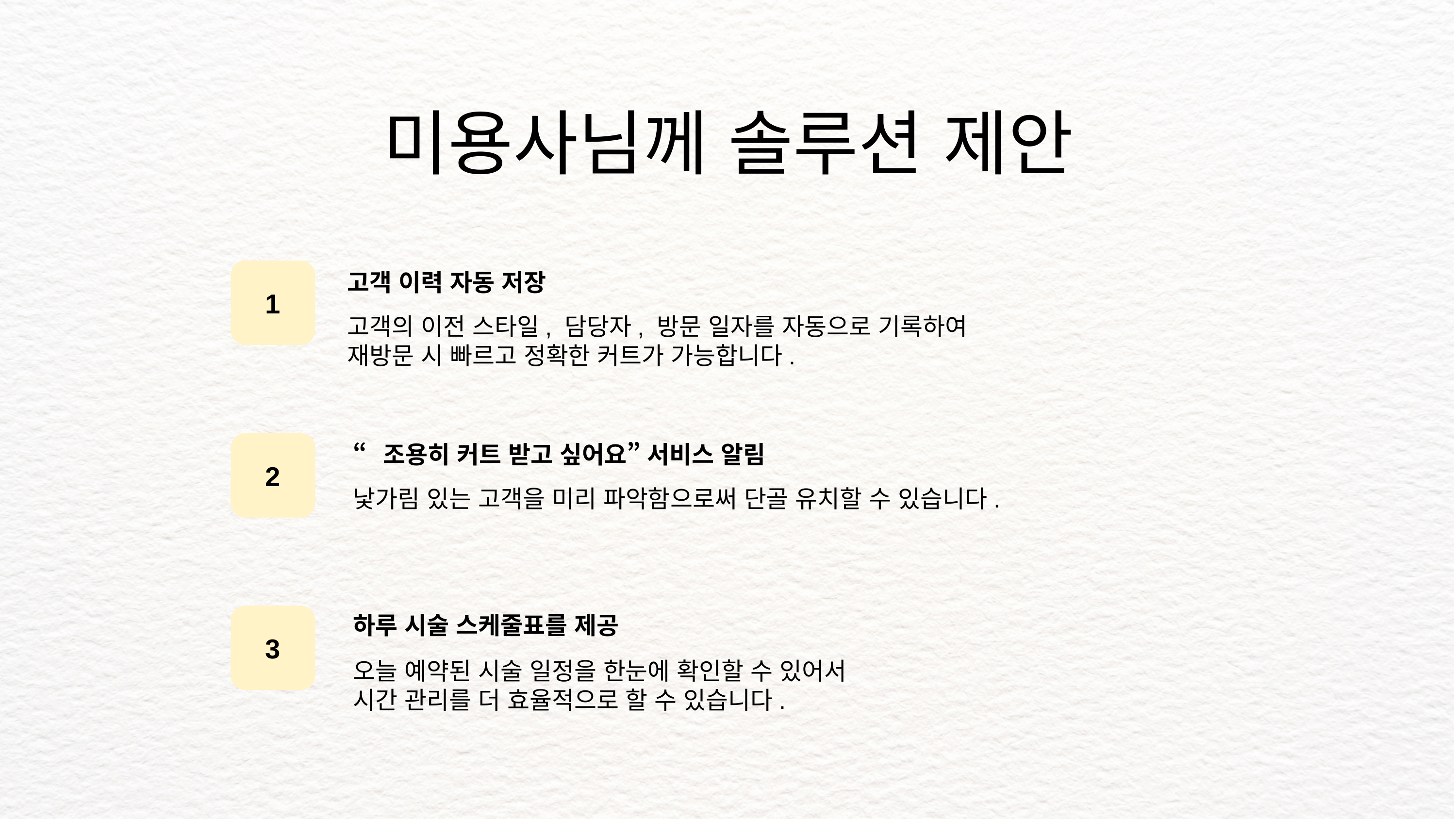

미용사님께 솔루션 제안
1
고객 이력 자동 저장
고객의 이전 스타일, 담당자, 방문 일자를 자동으로 기록하여
재방문 시 빠르고 정확한 커트가 가능합니다.
2
“조용히 커트 받고 싶어요” 서비스 알림
낯가림 있는 고객을 미리 파악함으로써 단골 유치할 수 있습니다.
3
하루 시술 스케줄표를 제공
오늘 예약된 시술 일정을 한눈에 확인할 수 있어서
시간 관리를 더 효율적으로 할 수 있습니다.